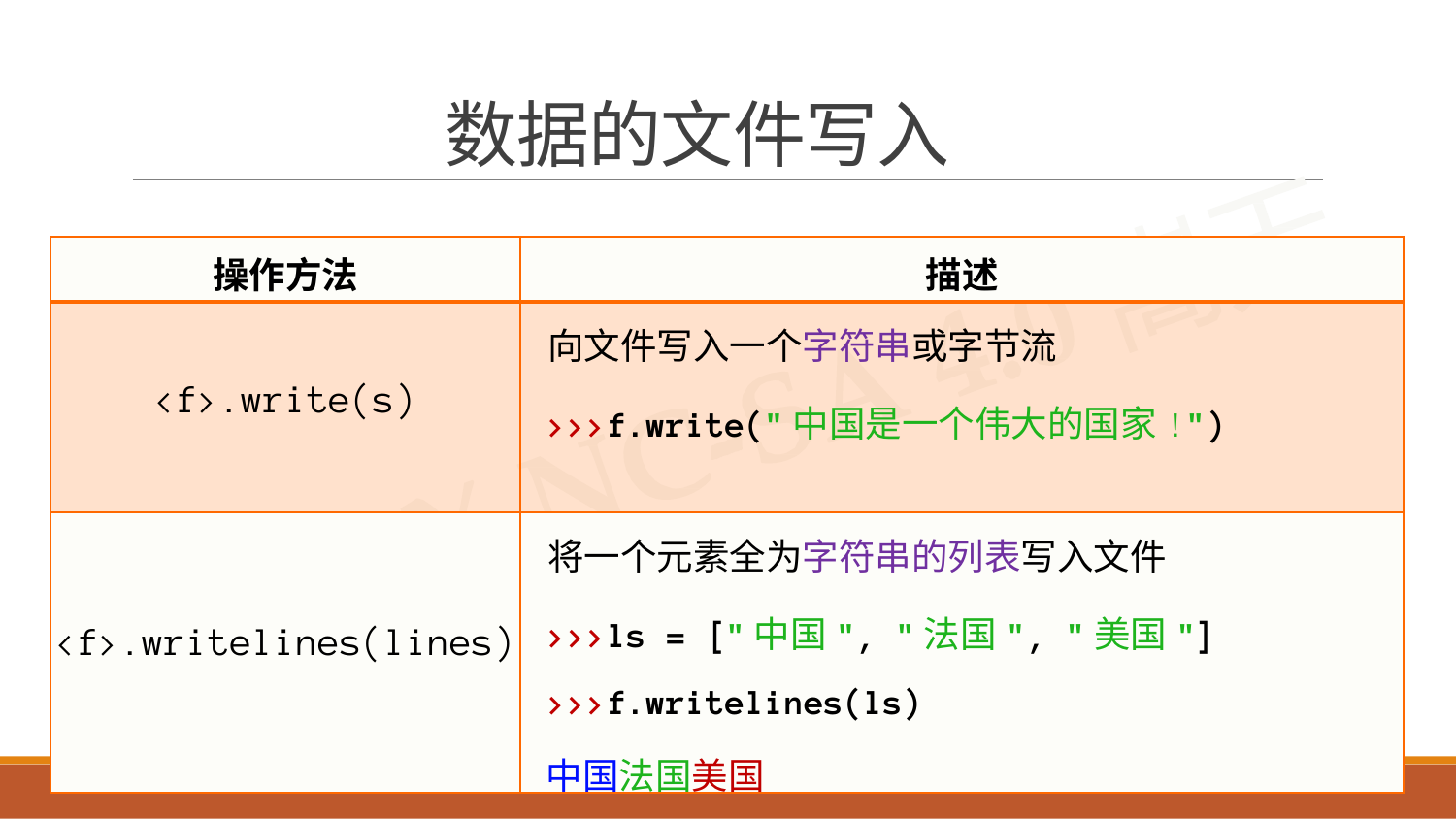

# 数据的文件写入

| 操作方法 | 描述 |
| --- | --- |
| <f>.write(s) | 向文件写入一个字符串或字节流 >>>f.write("中国是一个伟大的国家!") |
| <f>.writelines(lines) | 将一个元素全为字符串的列表写入文件 >>>ls = ["中国", "法国", "美国"] >>>f.writelines(ls) 中国法国美国 |